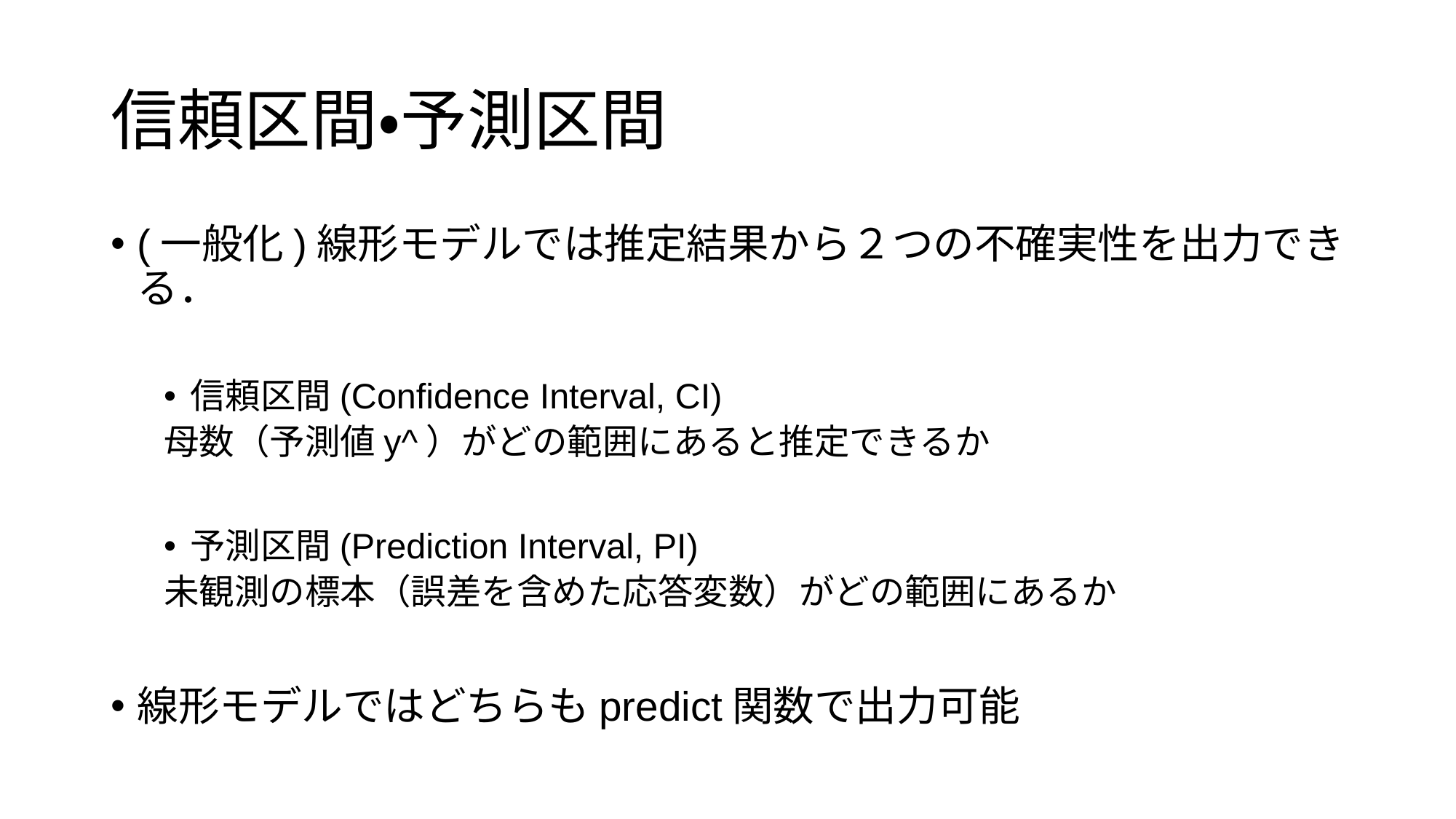

# 信頼区間・予測区間
(一般化)線形モデルでは推定結果から２つの不確実性を出力できる．

信頼区間(Confidence Interval, CI)
母数（予測値y^）がどの範囲にあると推定できるか

予測区間(Prediction Interval, PI)
未観測の標本（誤差を含めた応答変数）がどの範囲にあるか

線形モデルではどちらもpredict関数で出力可能